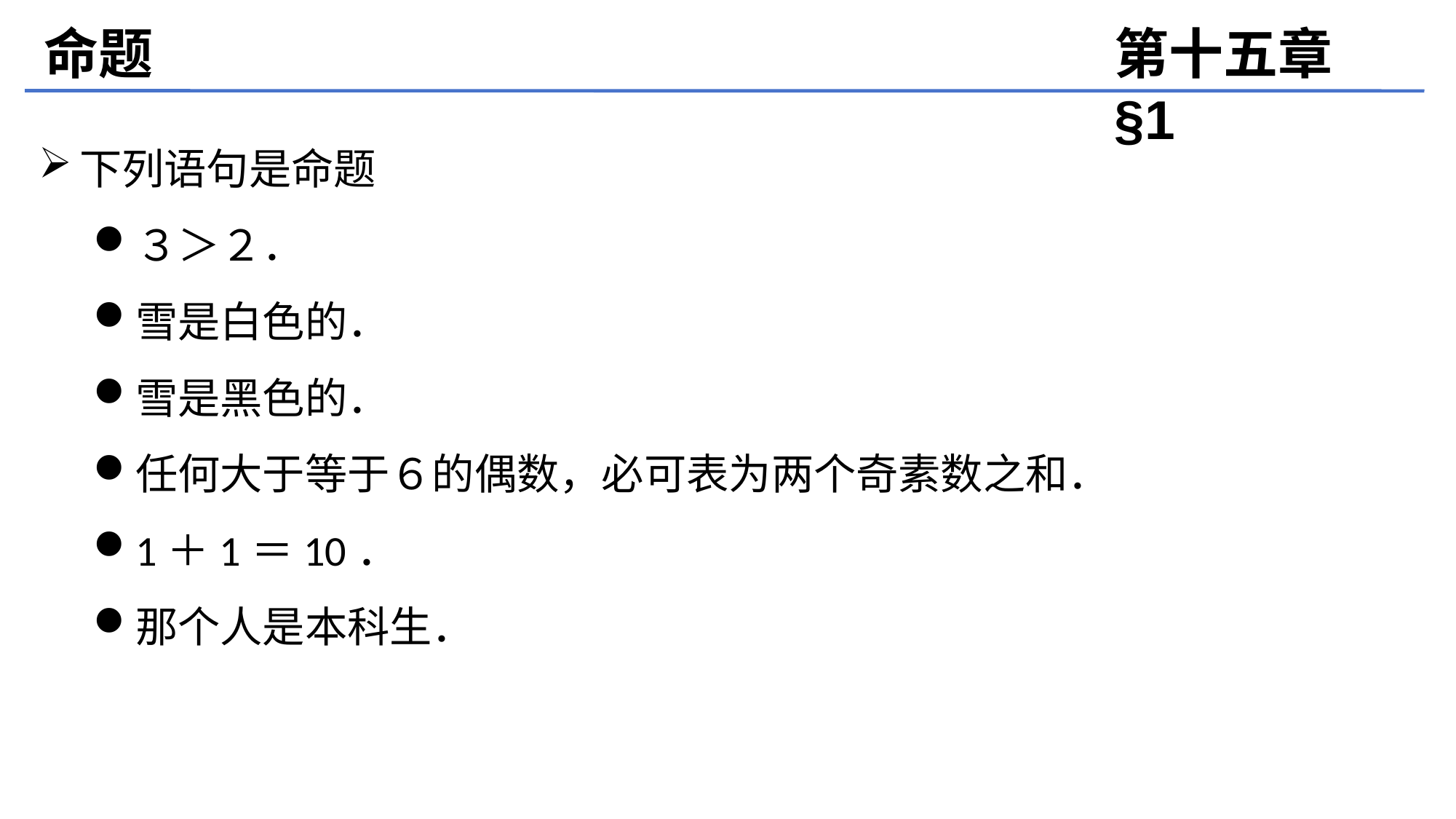

命题
第十五章 §1
下列语句是命题
３＞２．
雪是白色的．
雪是黑色的．
任何大于等于６的偶数，必可表为两个奇素数之和．
1＋1＝10．
那个人是本科生．